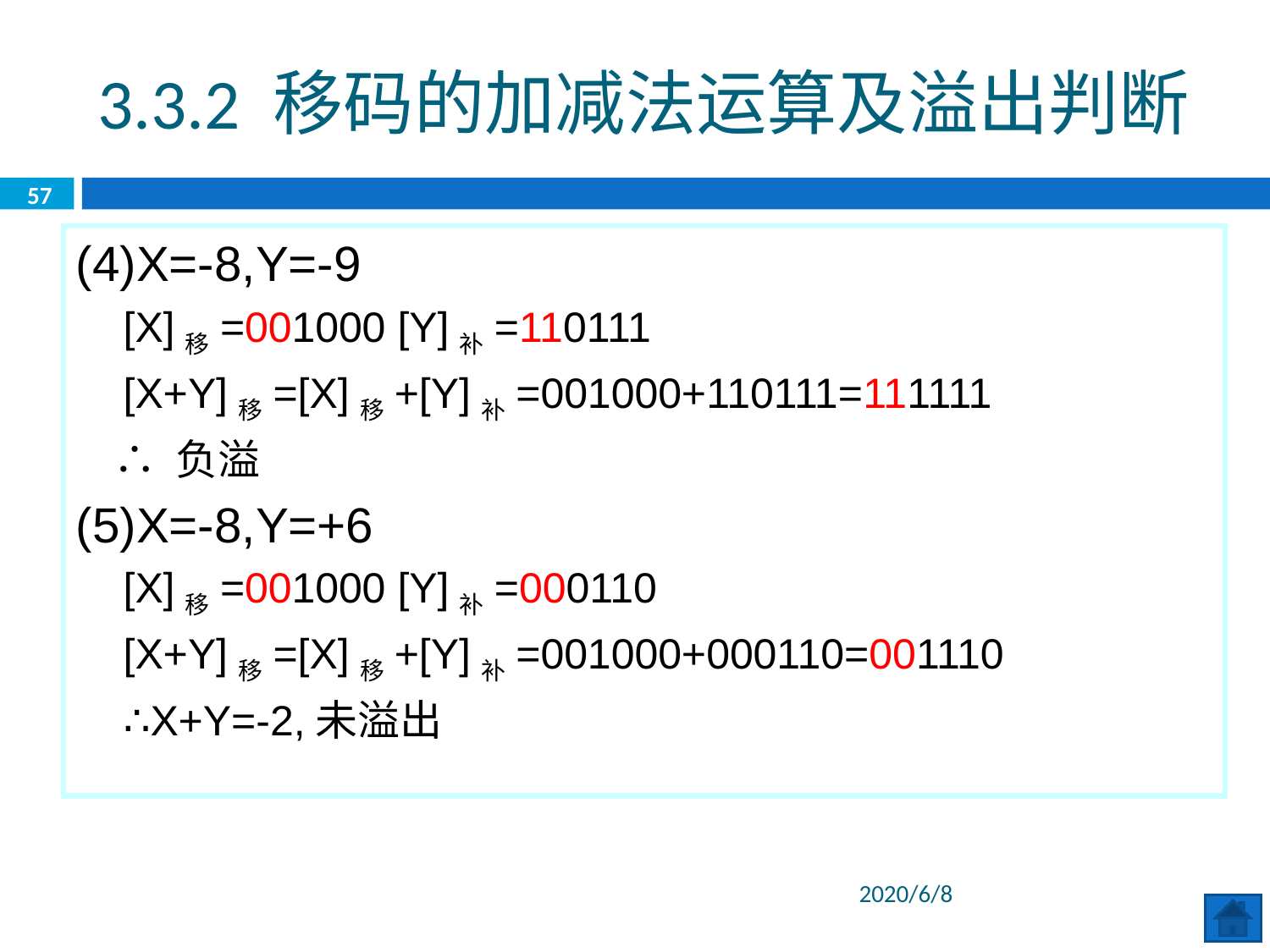

3.3.2 移码的加减法运算及溢出判断
57
(4)X=-8,Y=-9
    [X]移=001000 [Y]补=110111
    [X+Y]移=[X]移+[Y]补=001000+110111=111111
    ∴ 负溢
(5)X=-8,Y=+6
    [X]移=001000 [Y]补=000110
    [X+Y]移=[X]移+[Y]补=001000+000110=001110
    ∴X+Y=-2,未溢出
2020/6/8